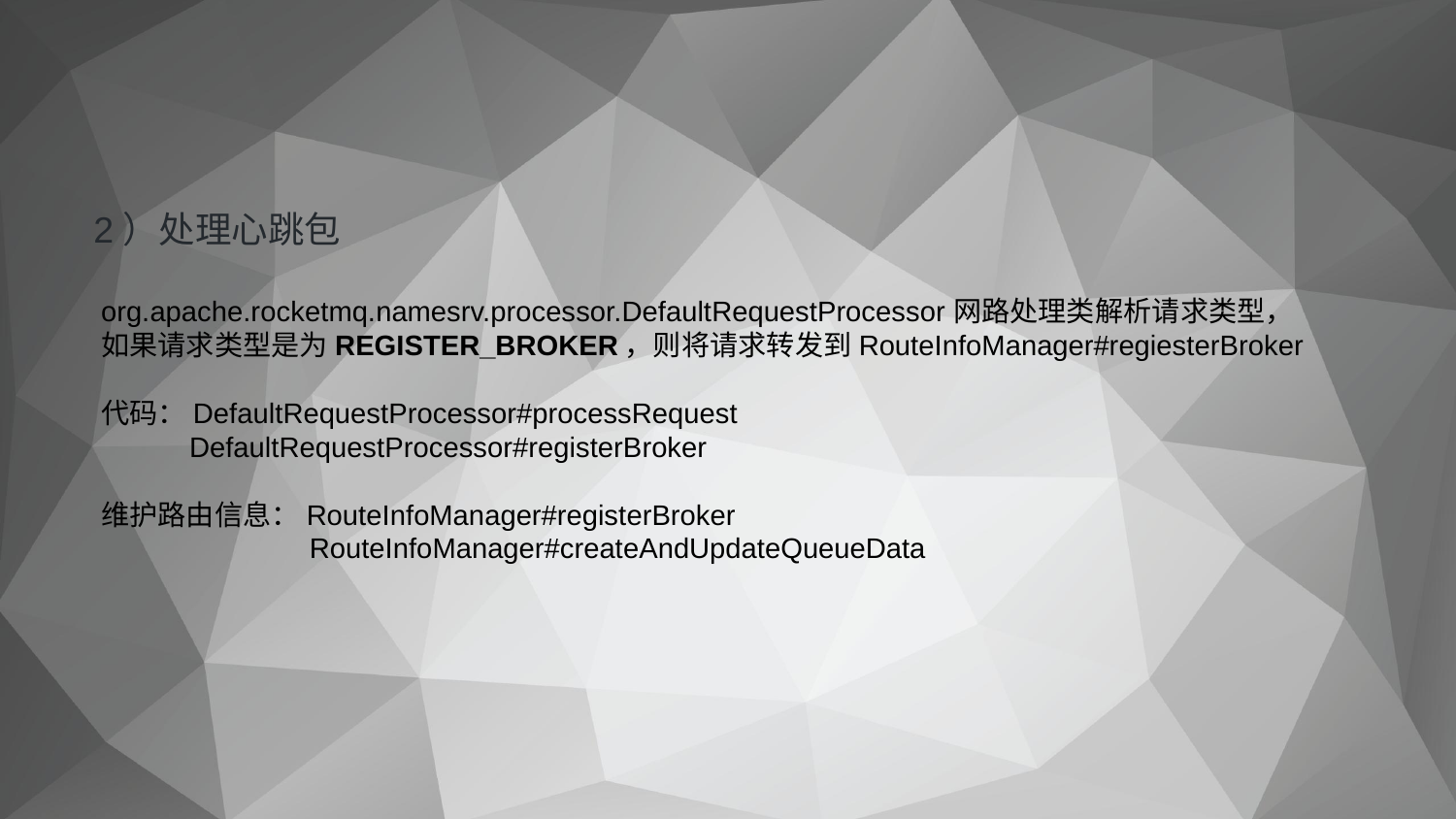

2）处理心跳包
org.apache.rocketmq.namesrv.processor.DefaultRequestProcessor网路处理类解析请求类型，如果请求类型是为REGISTER_BROKER，则将请求转发到RouteInfoManager#regiesterBroker

代码：DefaultRequestProcessor#processRequest
           DefaultRequestProcessor#registerBroker

维护路由信息：RouteInfoManager#registerBroker
                          RouteInfoManager#createAndUpdateQueueData

-49-